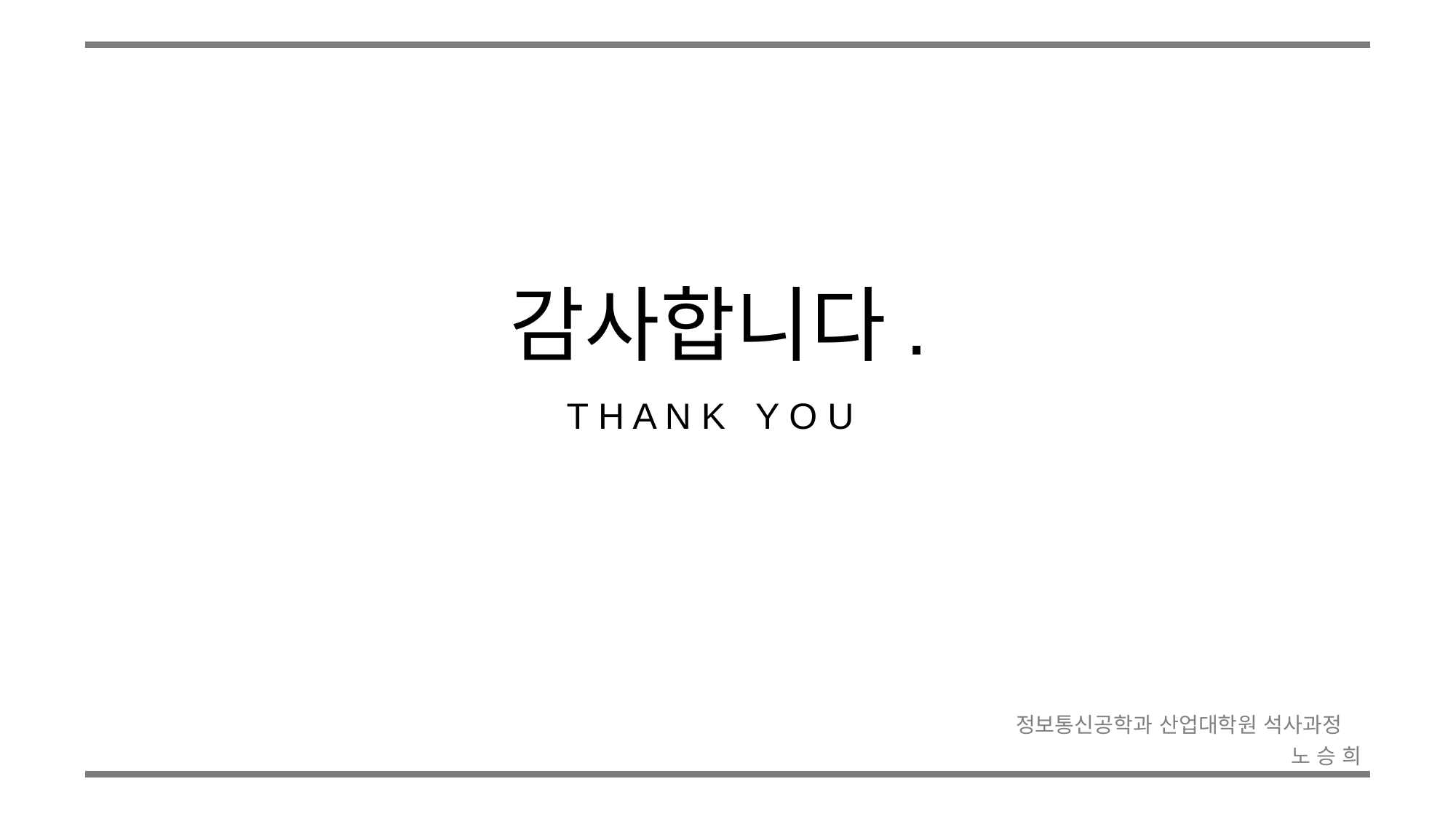

감사합니다.
T H A N K   Y O U
정보통신공학과 산업대학원 석사과정
노 승 희